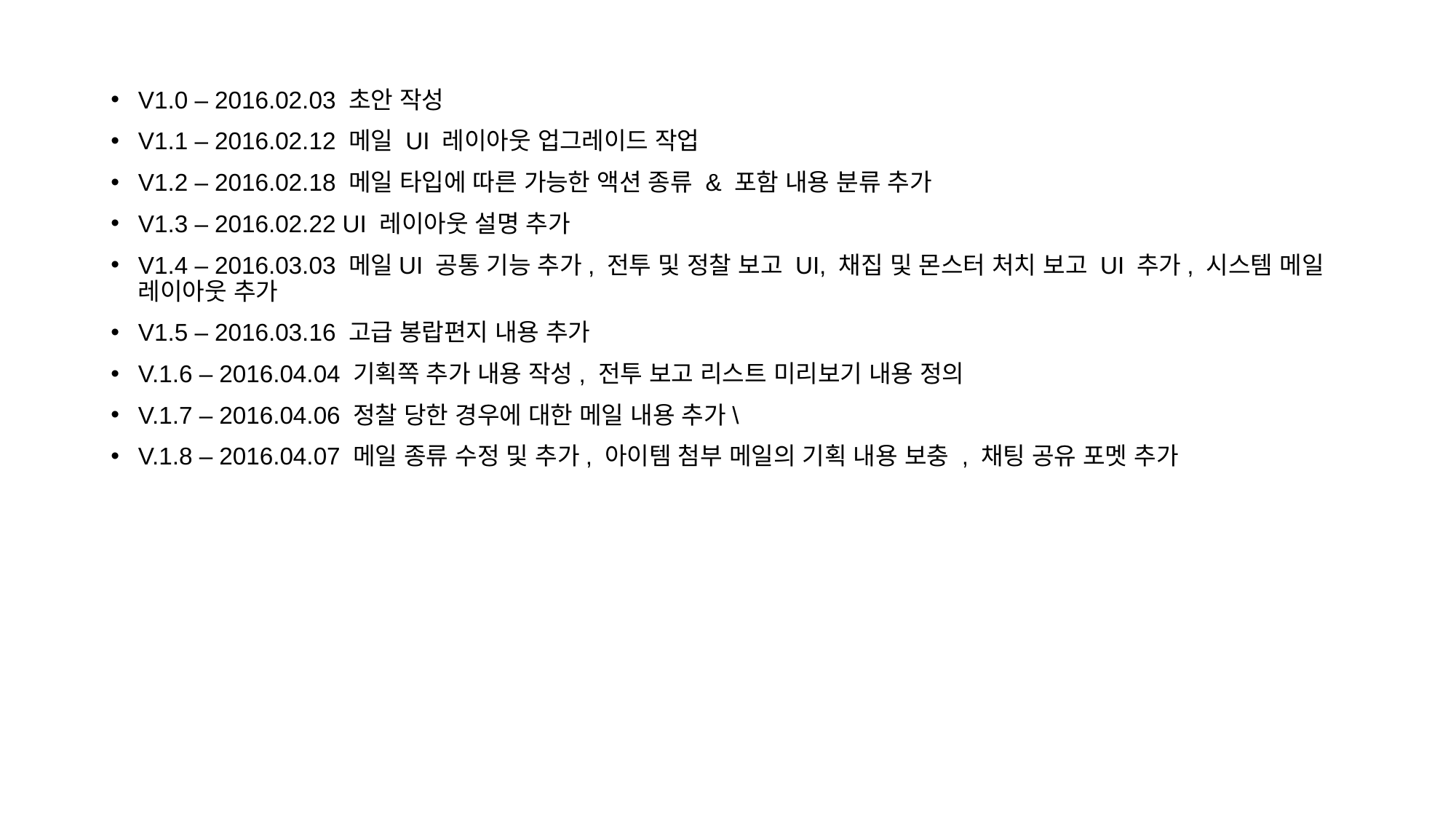

V1.0 – 2016.02.03 초안 작성
V1.1 – 2016.02.12 메일 UI 레이아웃 업그레이드 작업
V1.2 – 2016.02.18 메일 타입에 따른 가능한 액션 종류 & 포함 내용 분류 추가
V1.3 – 2016.02.22 UI 레이아웃 설명 추가
V1.4 – 2016.03.03 메일UI 공통 기능 추가, 전투 및 정찰 보고 UI, 채집 및 몬스터 처치 보고 UI 추가, 시스템 메일 레이아웃 추가
V1.5 – 2016.03.16 고급 봉랍편지 내용 추가
V.1.6 – 2016.04.04 기획쪽 추가 내용 작성, 전투 보고 리스트 미리보기 내용 정의
V.1.7 – 2016.04.06 정찰 당한 경우에 대한 메일 내용 추가\
V.1.8 – 2016.04.07 메일 종류 수정 및 추가, 아이템 첨부 메일의 기획 내용 보충 , 채팅 공유 포멧 추가